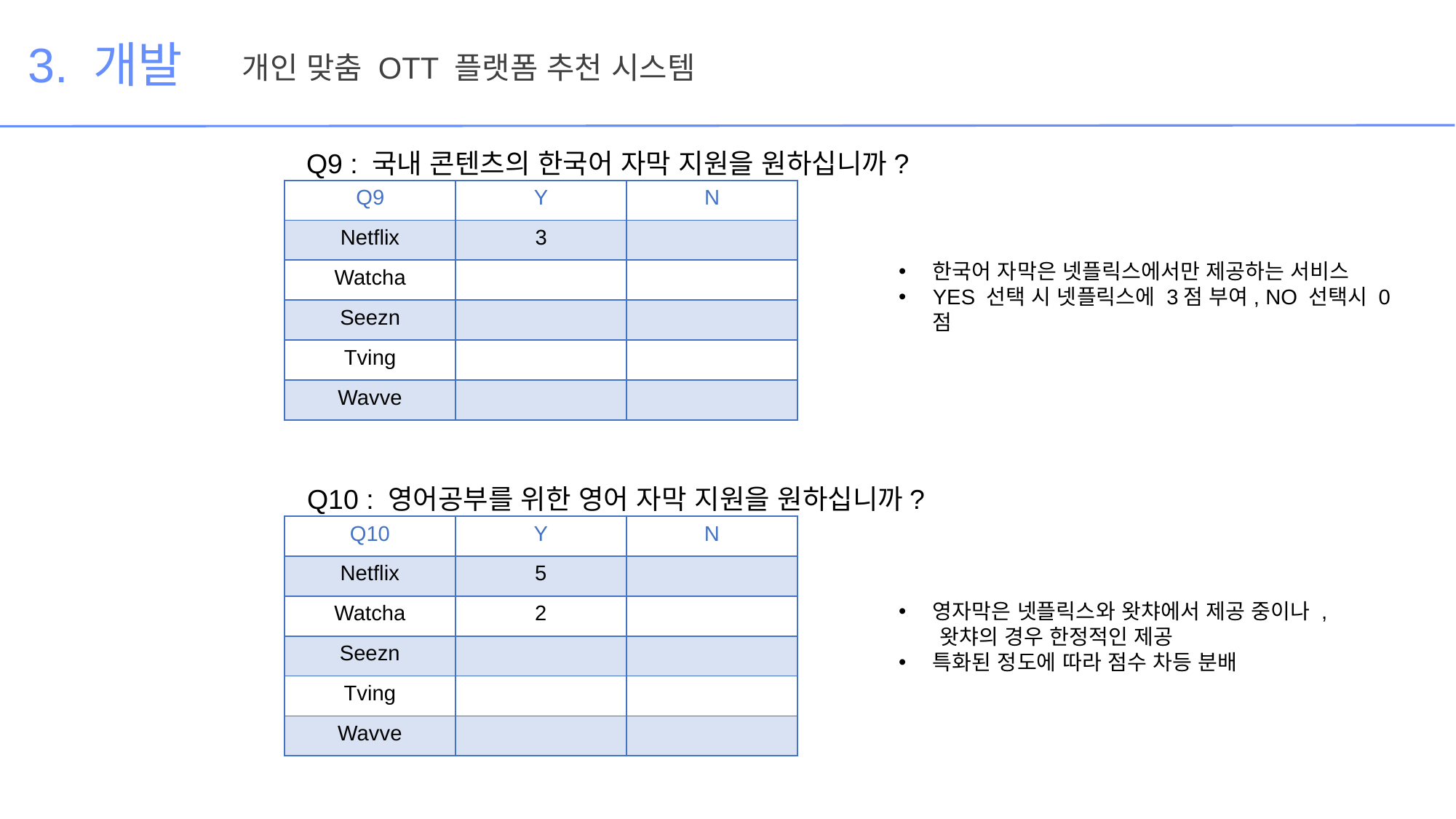

3. 개발
개인 맞춤 OTT 플랫폼 추천 시스템
Q9 : 국내 콘텐츠의 한국어 자막 지원을 원하십니까?
| Q9 | Y | N |
| --- | --- | --- |
| Netflix | 3 |  |
| Watcha |  |  |
| Seezn |  |  |
| Tving |  |  |
| Wavve |  |  |
한국어 자막은 넷플릭스에서만 제공하는 서비스
YES 선택 시 넷플릭스에 3점 부여, NO 선택시 0점
Q10 : 영어공부를 위한 영어 자막 지원을 원하십니까?
| Q10 | Y | N |
| --- | --- | --- |
| Netflix | 5 |  |
| Watcha | 2 |  |
| Seezn |  |  |
| Tving |  |  |
| Wavve |  |  |
영자막은 넷플릭스와 왓챠에서 제공 중이나 ,
      왓챠의 경우 한정적인 제공
특화된 정도에 따라 점수 차등 분배